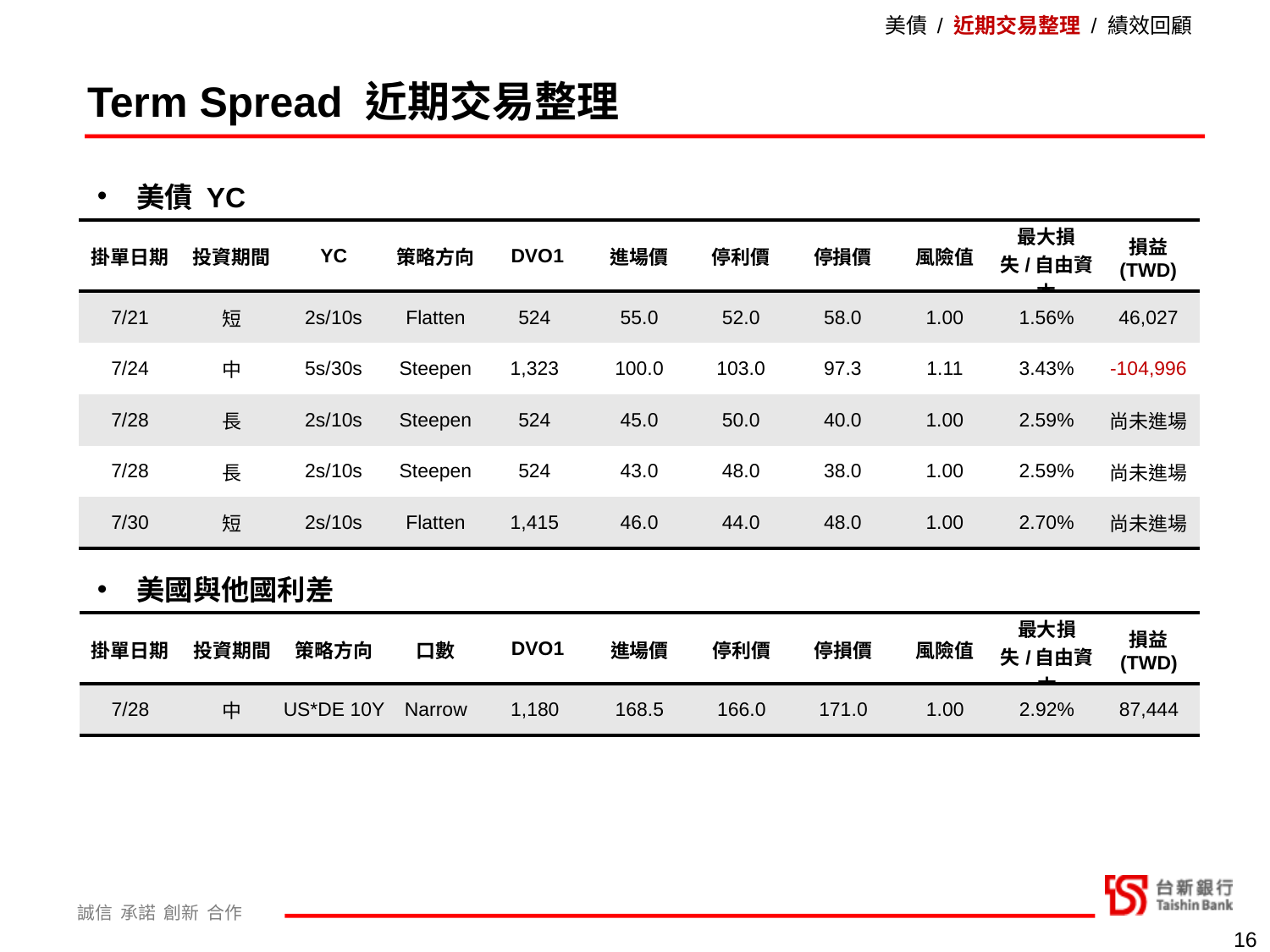

美債 / 近期交易整理 / 績效回顧
Term Spread 近期交易整理
美債 YC
| 掛單日期 | 投資期間 | YC | 策略方向 | DVO1 | 進場價 | 停利價 | 停損價 | 風險值 | 最大損失/自由資本 | 損益 (TWD) |
| --- | --- | --- | --- | --- | --- | --- | --- | --- | --- | --- |
| 7/21 | 短 | 2s/10s | Flatten | 524 | 55.0 | 52.0 | 58.0 | 1.00 | 1.56% | 46,027 |
| 7/24 | 中 | 5s/30s | Steepen | 1,323 | 100.0 | 103.0 | 97.3 | 1.11 | 3.43% | -104,996 |
| 7/28 | 長 | 2s/10s | Steepen | 524 | 45.0 | 50.0 | 40.0 | 1.00 | 2.59% | 尚未進場 |
| 7/28 | 長 | 2s/10s | Steepen | 524 | 43.0 | 48.0 | 38.0 | 1.00 | 2.59% | 尚未進場 |
| 7/30 | 短 | 2s/10s | Flatten | 1,415 | 46.0 | 44.0 | 48.0 | 1.00 | 2.70% | 尚未進場 |
美國與他國利差
| 掛單日期 | 投資期間 | 策略方向 | 口數 | DVO1 | 進場價 | 停利價 | 停損價 | 風險值 | 最大損失/自由資本 | 損益 (TWD) |
| --- | --- | --- | --- | --- | --- | --- | --- | --- | --- | --- |
| 7/28 | 中 | US\*DE 10Y | Narrow | 1,180 | 168.5 | 166.0 | 171.0 | 1.00 | 2.92% | 87,444 |
16